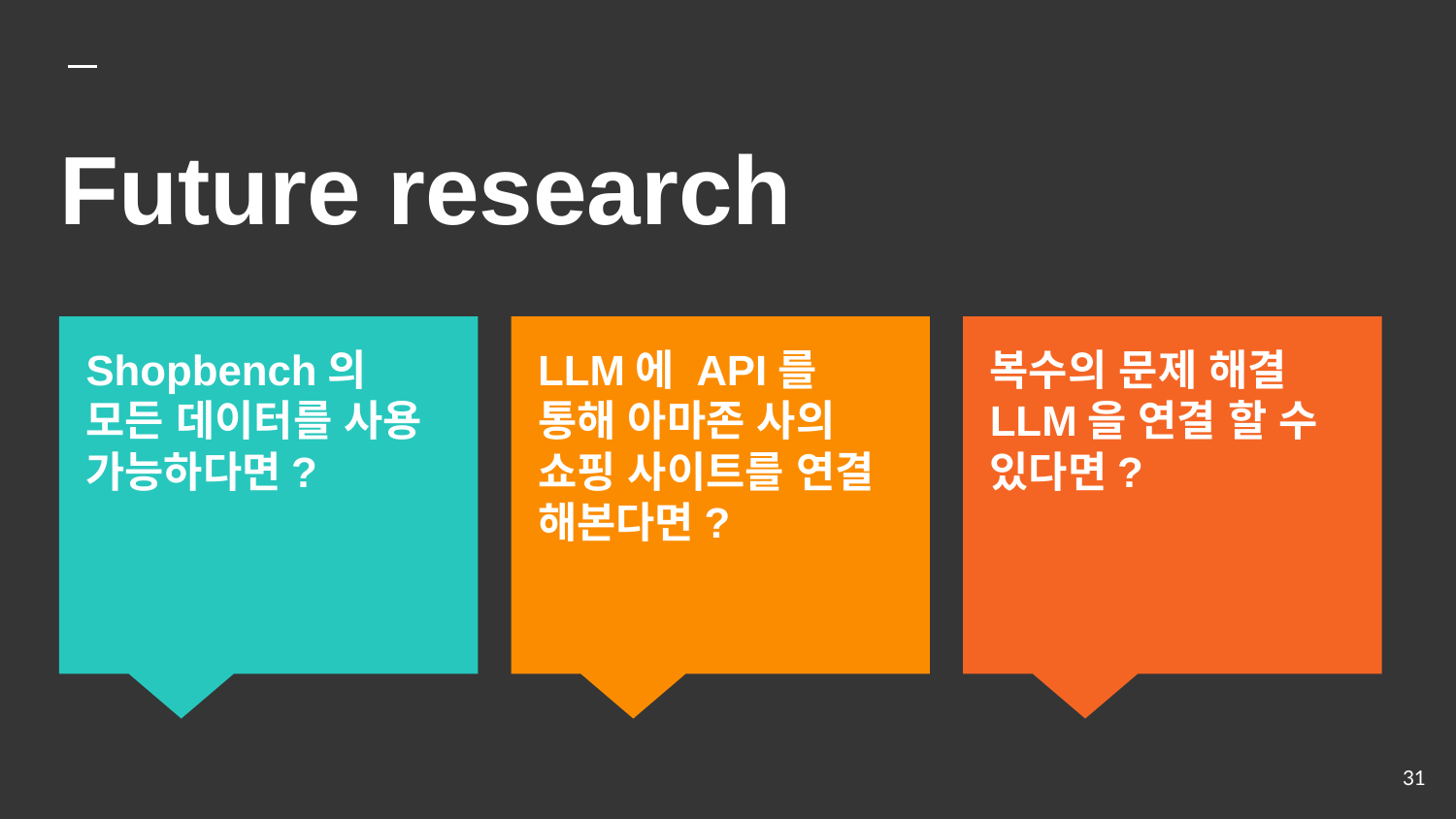

# Future research

Shopbench의 모든 데이터를 사용 가능하다면?

LLM에 API를 통해 아마존 사의 쇼핑 사이트를 연결 해본다면?
복수의 문제 해결 LLM을 연결 할 수 있다면?
31